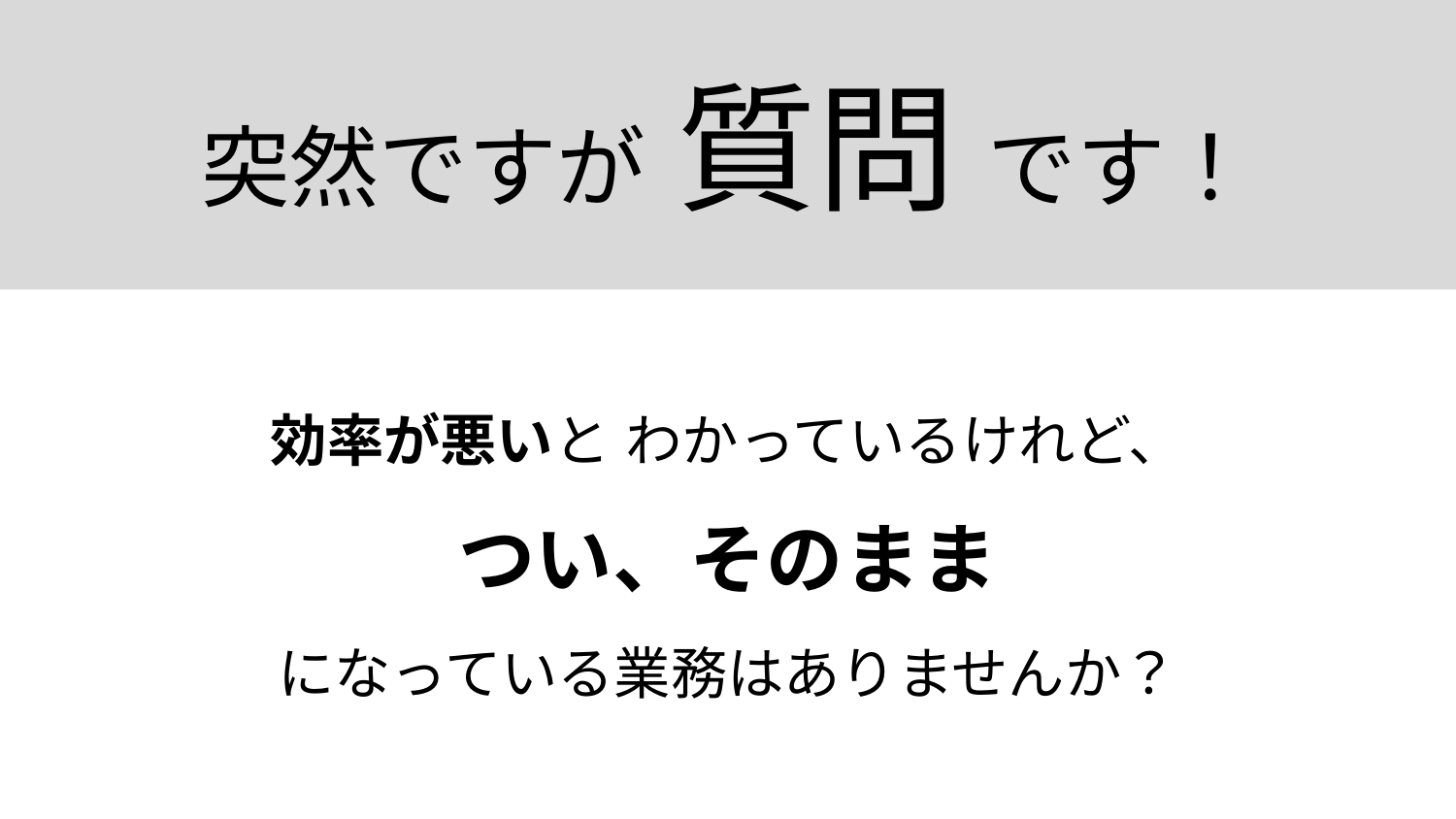

# 突然ですが 質問 です！
効率が悪いと わかっているけれど、
つい、そのまま
になっている業務はありませんか？